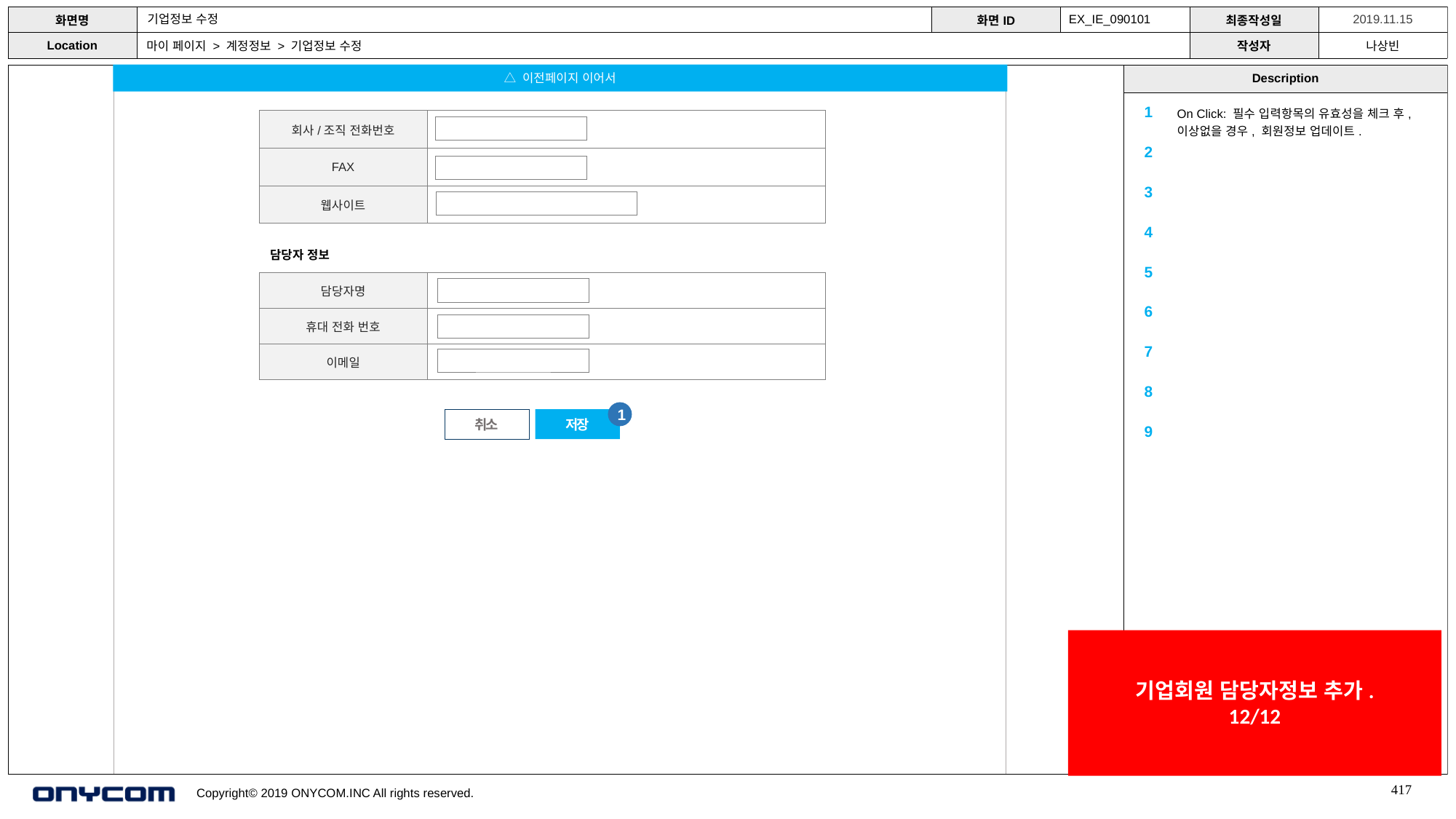

기업정보 수정
EX_IE_090101
마이 페이지 > 계정정보 > 기업정보 수정
△ 이전페이지 이어서
| 1 | On Click: 필수 입력항목의 유효성을 체크 후, 이상없을 경우, 회원정보 업데이트. |
| --- | --- |
| 2 |  |
| 3 |  |
| 4 |  |
| 5 |  |
| 6 |  |
| 7 |  |
| 8 |  |
| 9 |  |
| 회사/조직 전화번호 |  |
| --- | --- |
| FAX |  |
| 웹사이트 |  |

담당자 정보
| 담당자명 |  |
| --- | --- |
| 휴대 전화 번호 |  |
| 이메일 |  |

1
취소
저장
기업회원 담당자정보 추가.
12/12
417